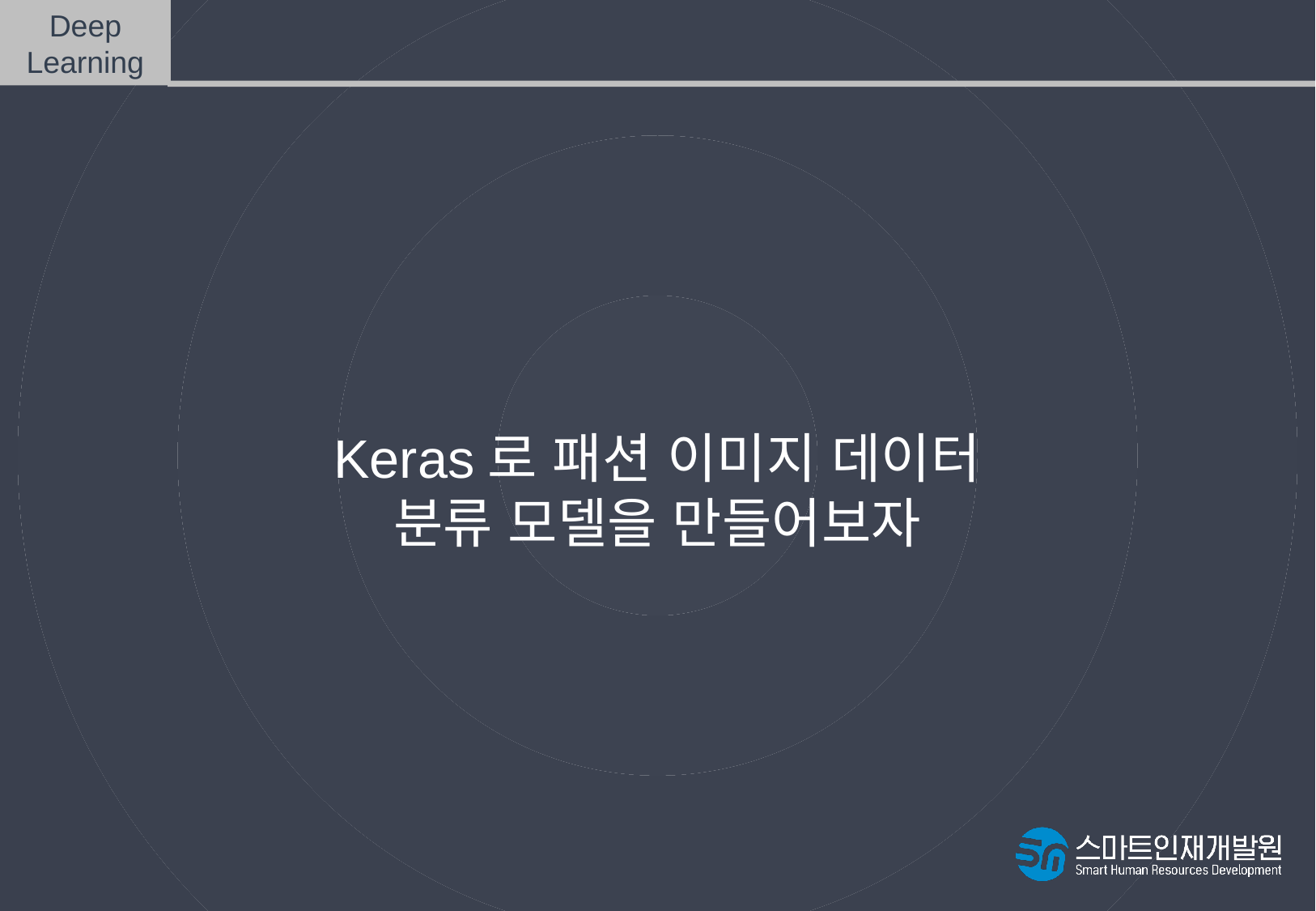

Deep
Learning
코드 실습

Keras로 패션 이미지 데이터
분류 모델을 만들어보자